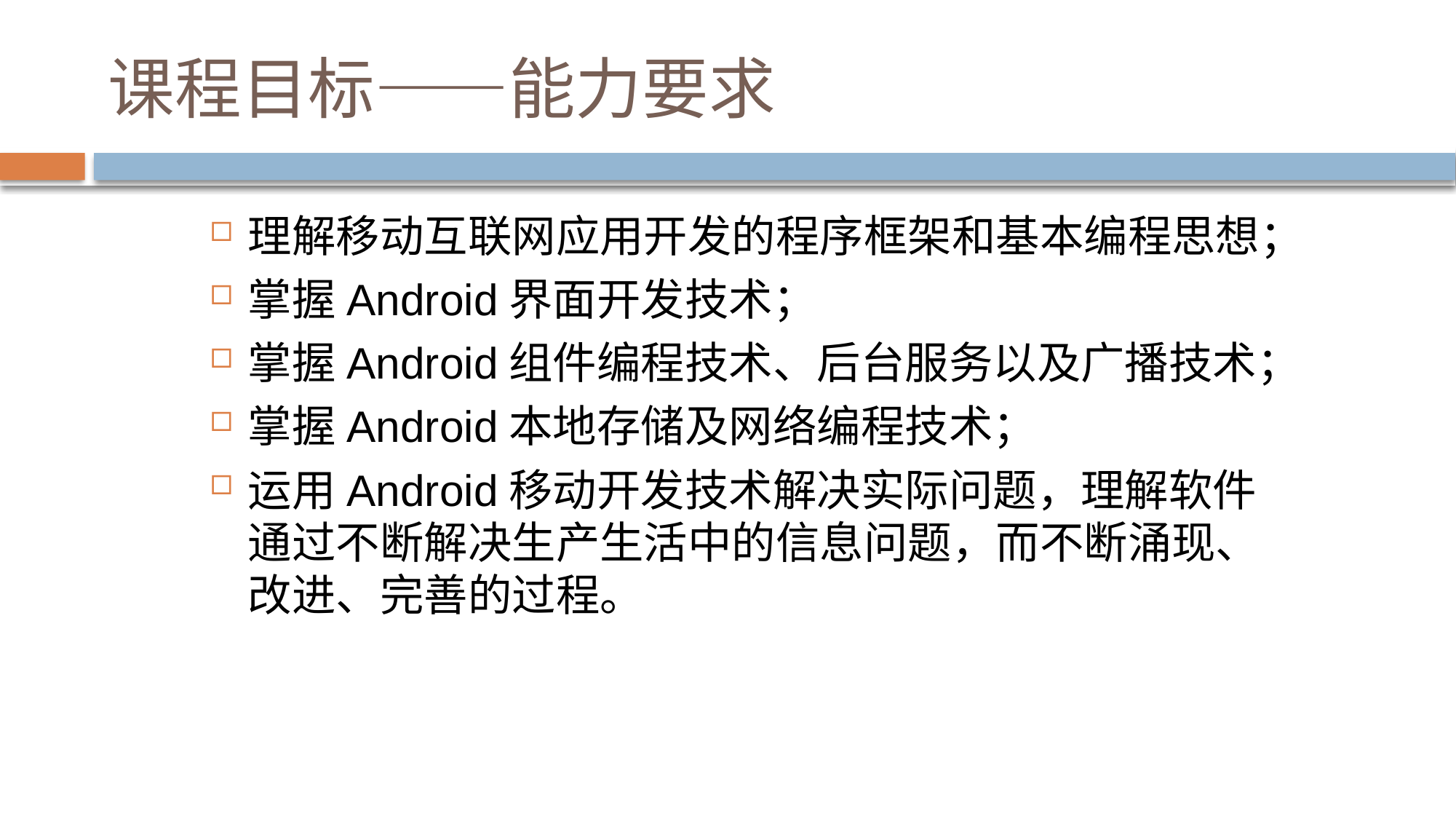

# 课程目标——能力要求
理解移动互联网应用开发的程序框架和基本编程思想；
掌握Android界面开发技术；
掌握Android组件编程技术、后台服务以及广播技术；
掌握Android本地存储及网络编程技术；
运用Android移动开发技术解决实际问题，理解软件通过不断解决生产生活中的信息问题，而不断涌现、改进、完善的过程。